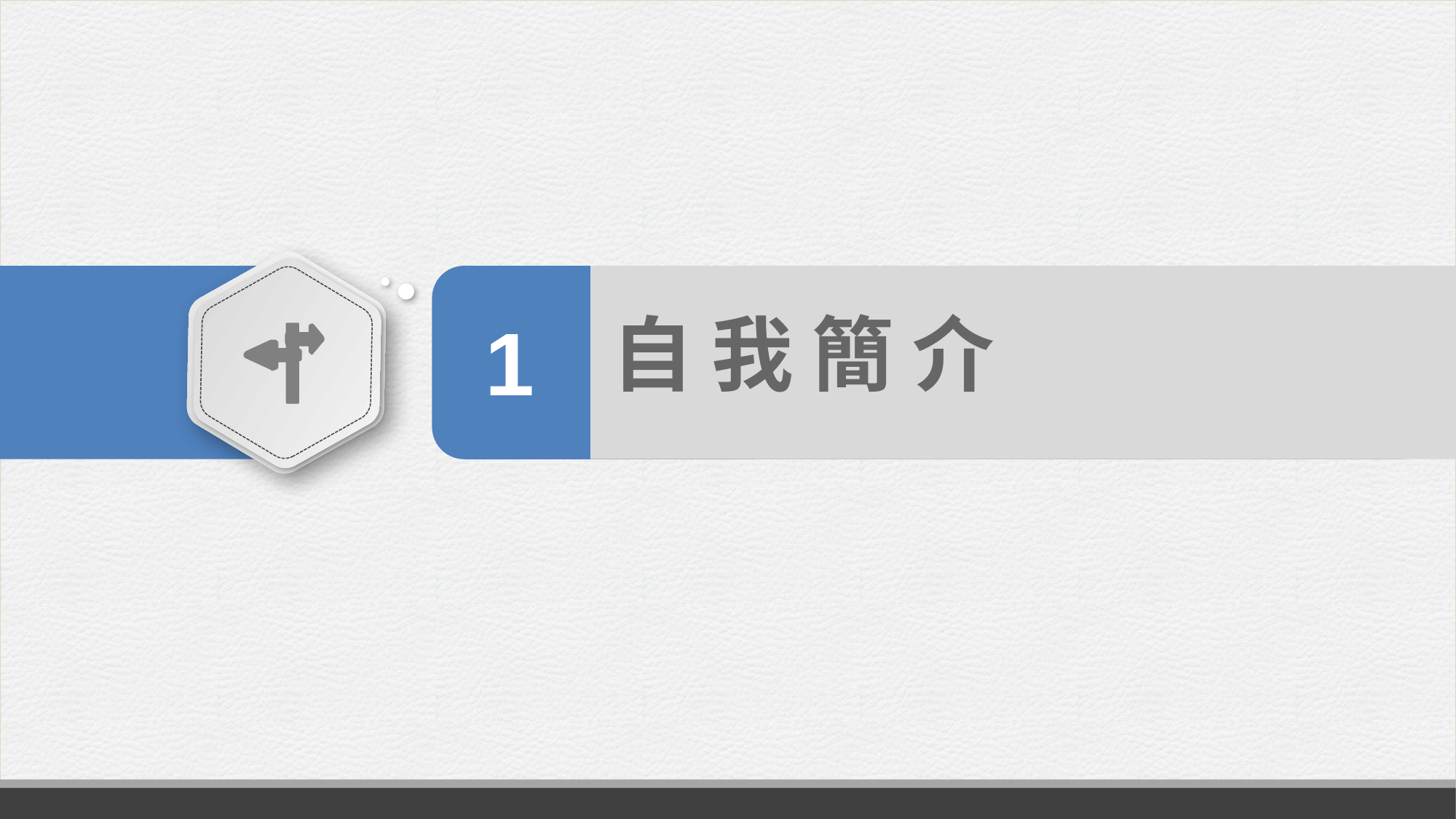

1
自 我 簡 介
自 我 簡 介